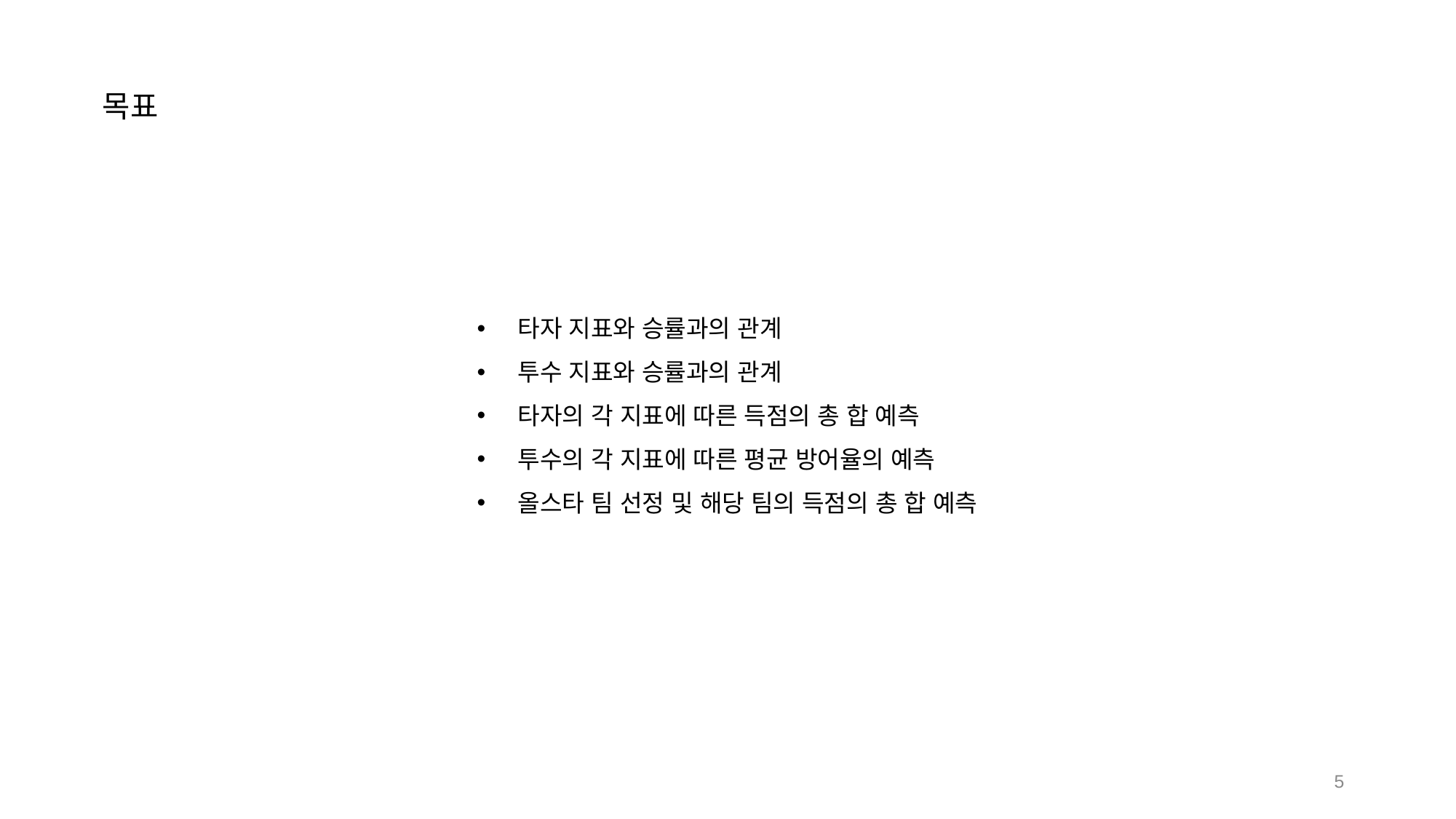

목표
타자 지표와 승률과의 관계
투수 지표와 승률과의 관계
타자의 각 지표에 따른 득점의 총 합 예측
투수의 각 지표에 따른 평균 방어율의 예측
올스타 팀 선정 및 해당 팀의 득점의 총 합 예측
5